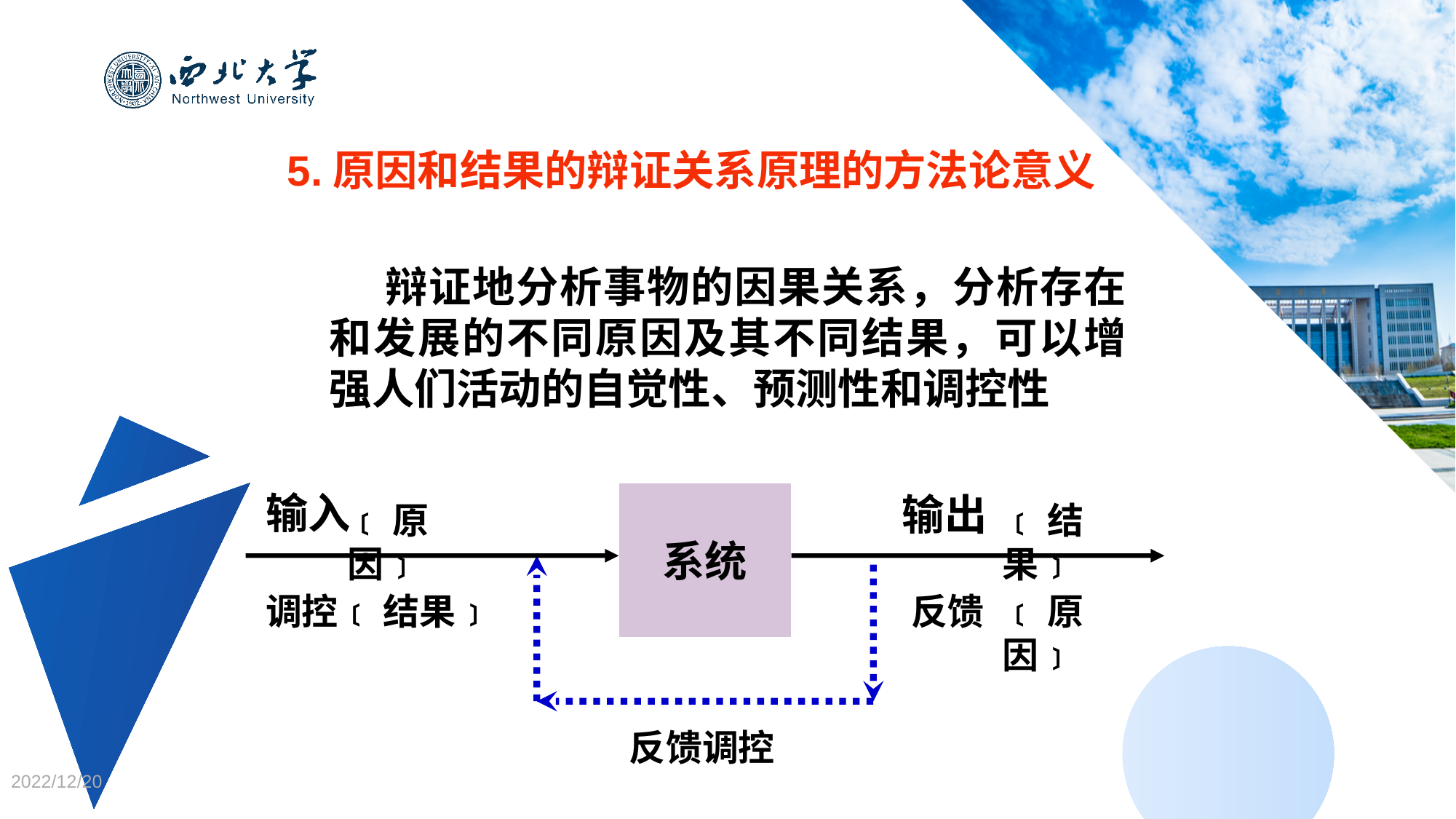

5.原因和结果的辩证关系原理的方法论意义
    辩证地分析事物的因果关系，分析存在和发展的不同原因及其不同结果，可以增强人们活动的自觉性、预测性和调控性
输入
系统
输出
﹝原因﹞

﹝结果﹞

调控
﹝结果﹞

反馈

﹝原因﹞

反馈调控
2022/12/20